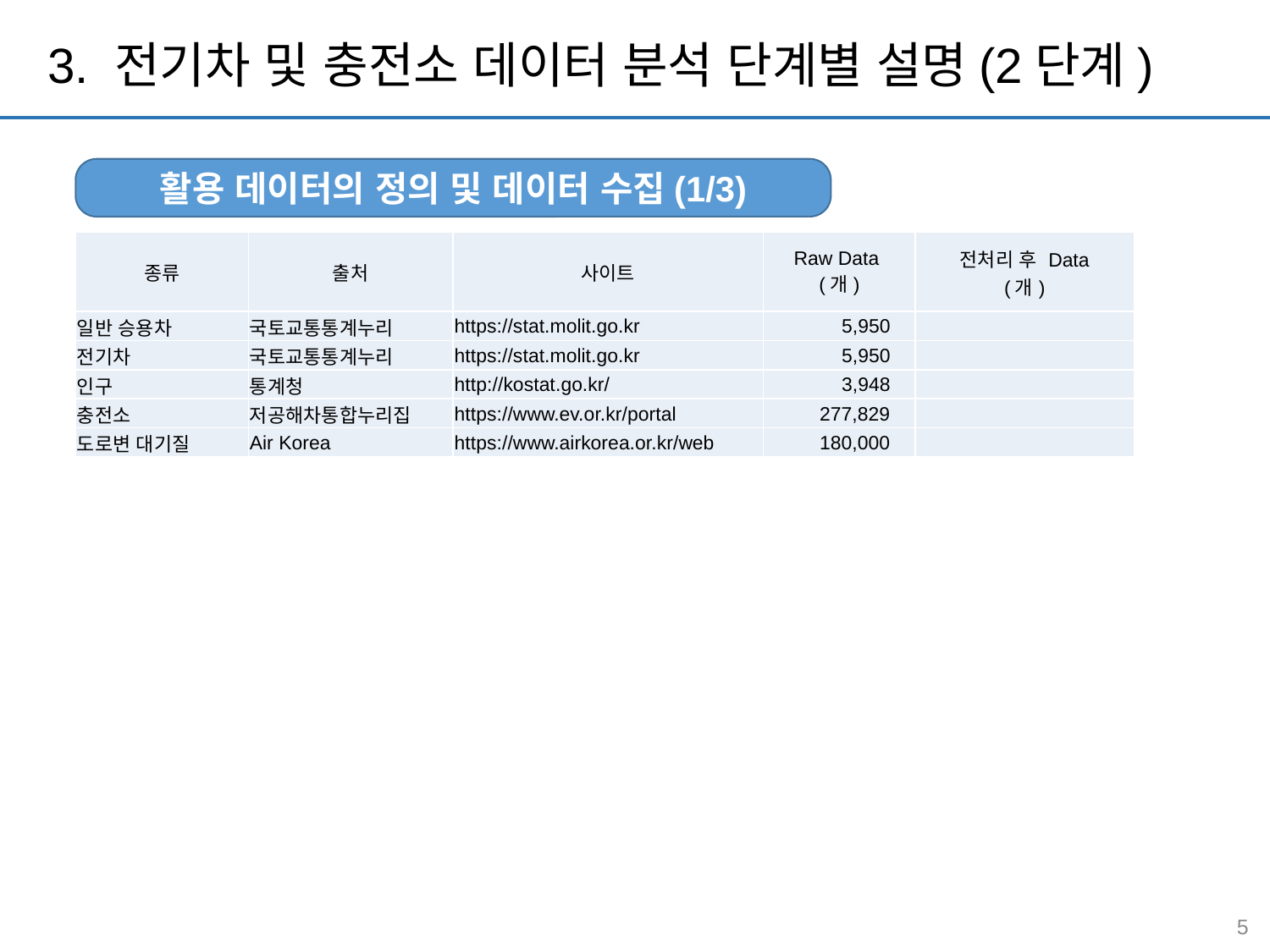

3. 전기차 및 충전소 데이터 분석 단계별 설명(2단계)
활용 데이터의 정의 및 데이터 수집(1/3)
| 종류 | 출처 | 사이트 | Raw Data (개) | 전처리 후 Data (개) |
| --- | --- | --- | --- | --- |
| 일반 승용차 | 국토교통통계누리 | https://stat.molit.go.kr | 5,950 |  |
| 전기차 | 국토교통통계누리 | https://stat.molit.go.kr | 5,950 |  |
| 인구 | 통계청 | http://kostat.go.kr/ | 3,948 |  |
| 충전소 | 저공해차통합누리집 | https://www.ev.or.kr/portal | 277,829 |  |
| 도로변 대기질 | Air Korea | https://www.airkorea.or.kr/web | 180,000 |  |